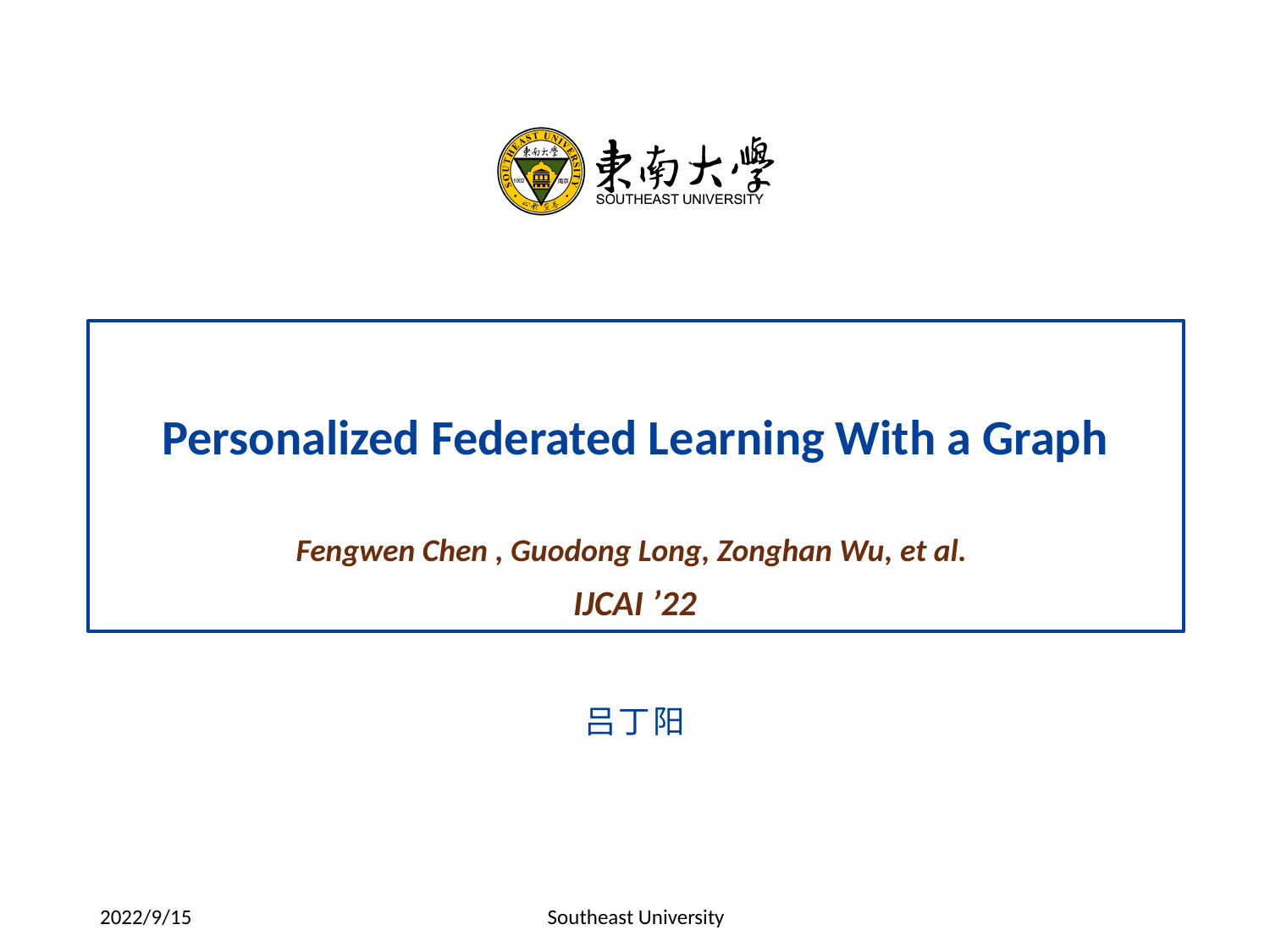

Personalized Federated Learning With a Graph
Fengwen Chen , Guodong Long, Zonghan Wu, et al.
IJCAI ’22
吕丁阳